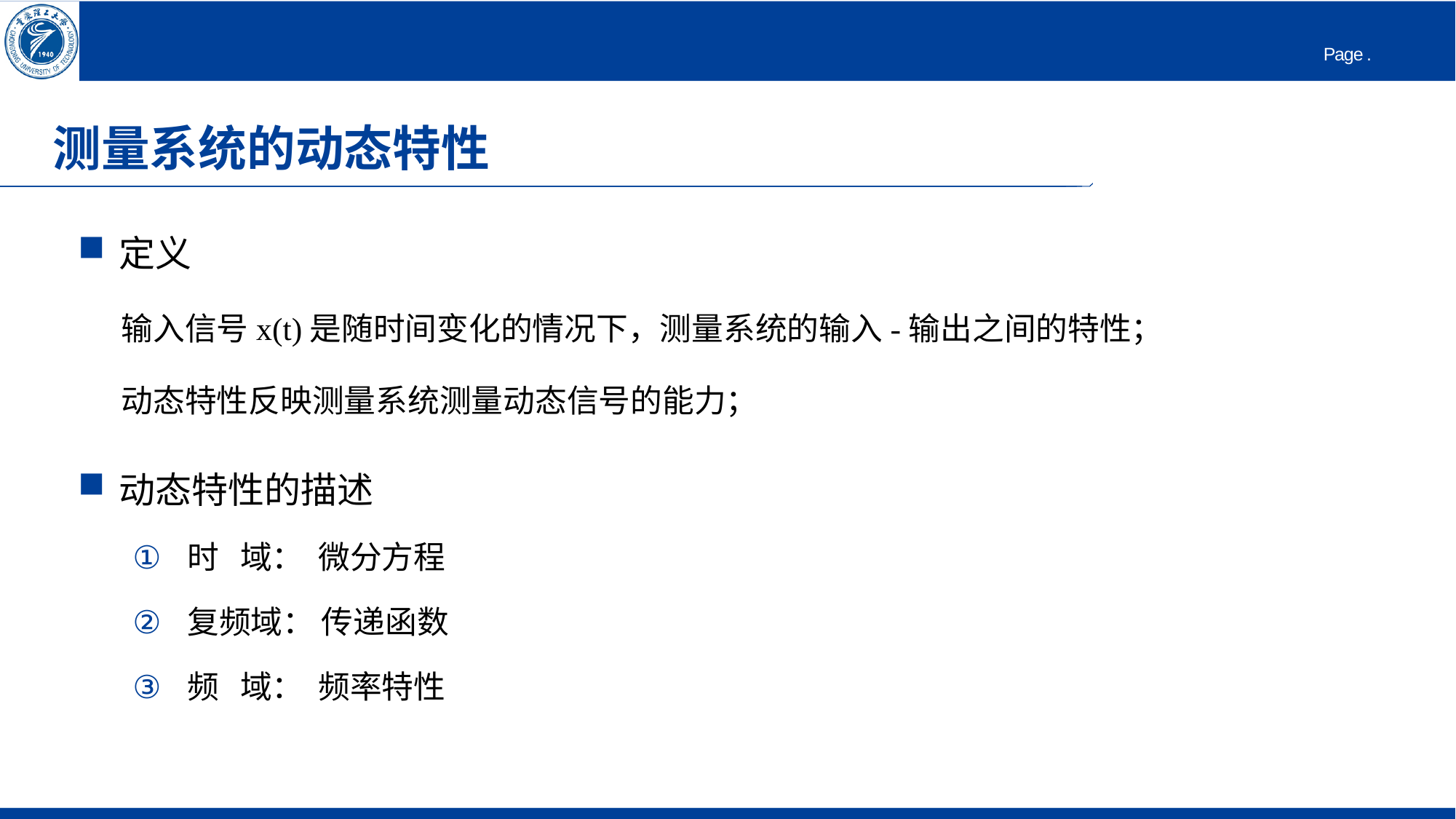

# 测量系统的动态特性
定义
     输入信号x(t)是随时间变化的情况下，测量系统的输入-输出之间的特性；
     动态特性反映测量系统测量动态信号的能力；

动态特性的描述
时   域：  微分方程
复频域： 传递函数
频   域：  频率特性